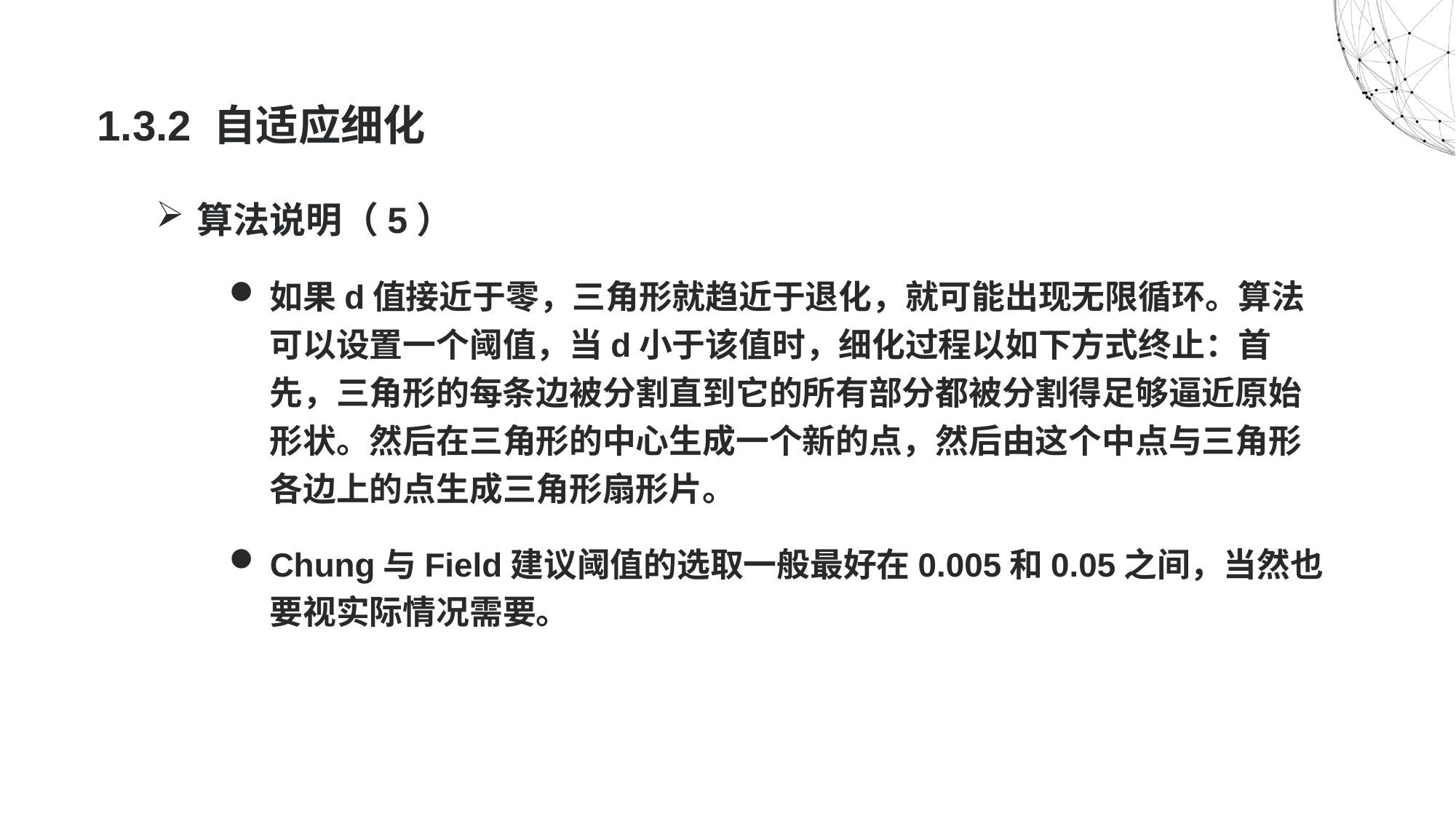

# 1.3.2 自适应细化
算法说明（5）
如果d值接近于零，三角形就趋近于退化，就可能出现无限循环。算法可以设置一个阈值，当d小于该值时，细化过程以如下方式终止：首先，三角形的每条边被分割直到它的所有部分都被分割得足够逼近原始形状。然后在三角形的中心生成一个新的点，然后由这个中点与三角形各边上的点生成三角形扇形片。
Chung与Field建议阈值的选取一般最好在0.005和0.05之间，当然也要视实际情况需要。